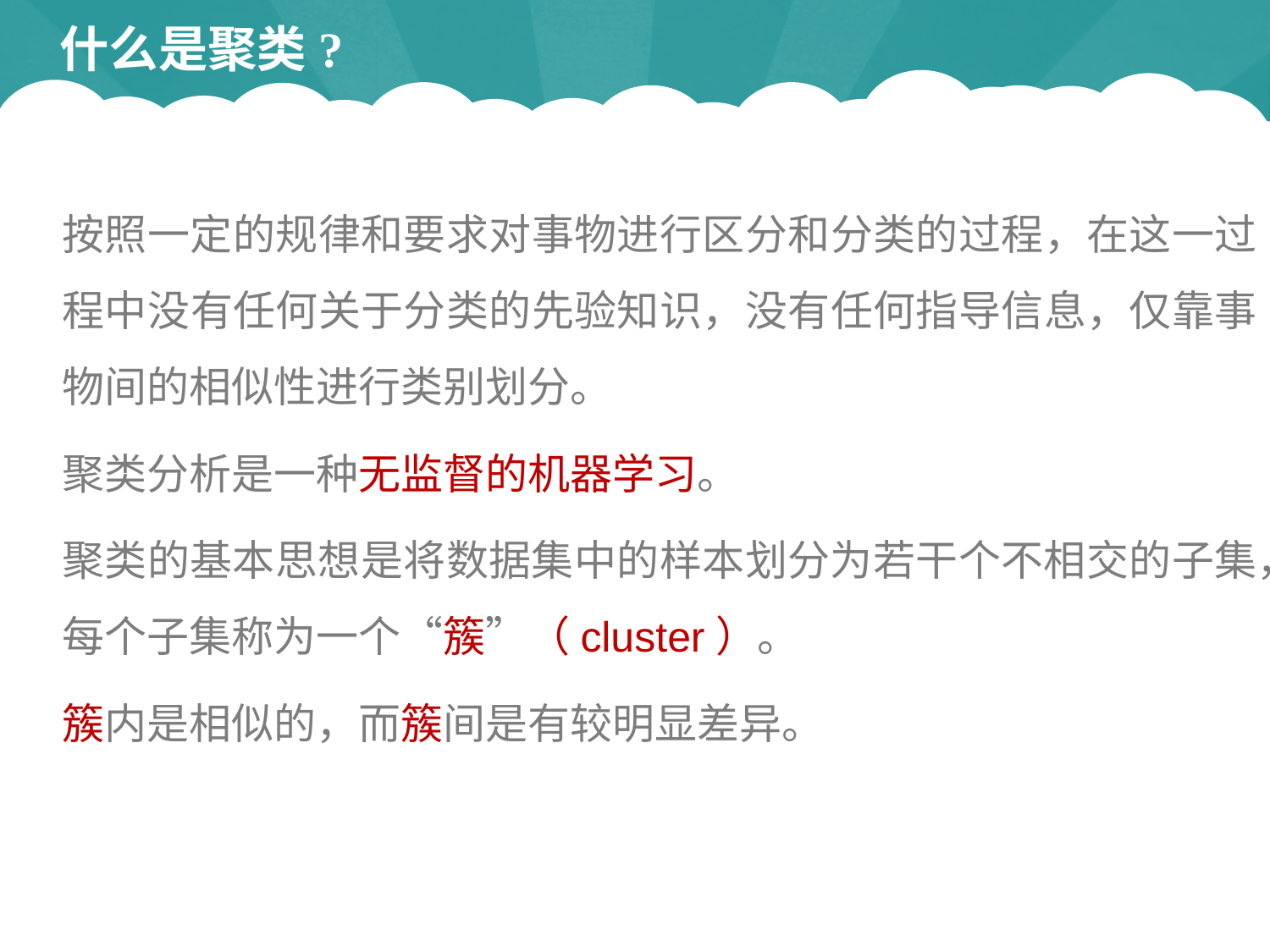

# 什么是聚类?
按照一定的规律和要求对事物进行区分和分类的过程，在这一过程中没有任何关于分类的先验知识，没有任何指导信息，仅靠事物间的相似性进行类别划分。
聚类分析是一种无监督的机器学习。
聚类的基本思想是将数据集中的样本划分为若干个不相交的子集，每个子集称为一个“簇”（cluster）。
簇内是相似的，而簇间是有较明显差异。